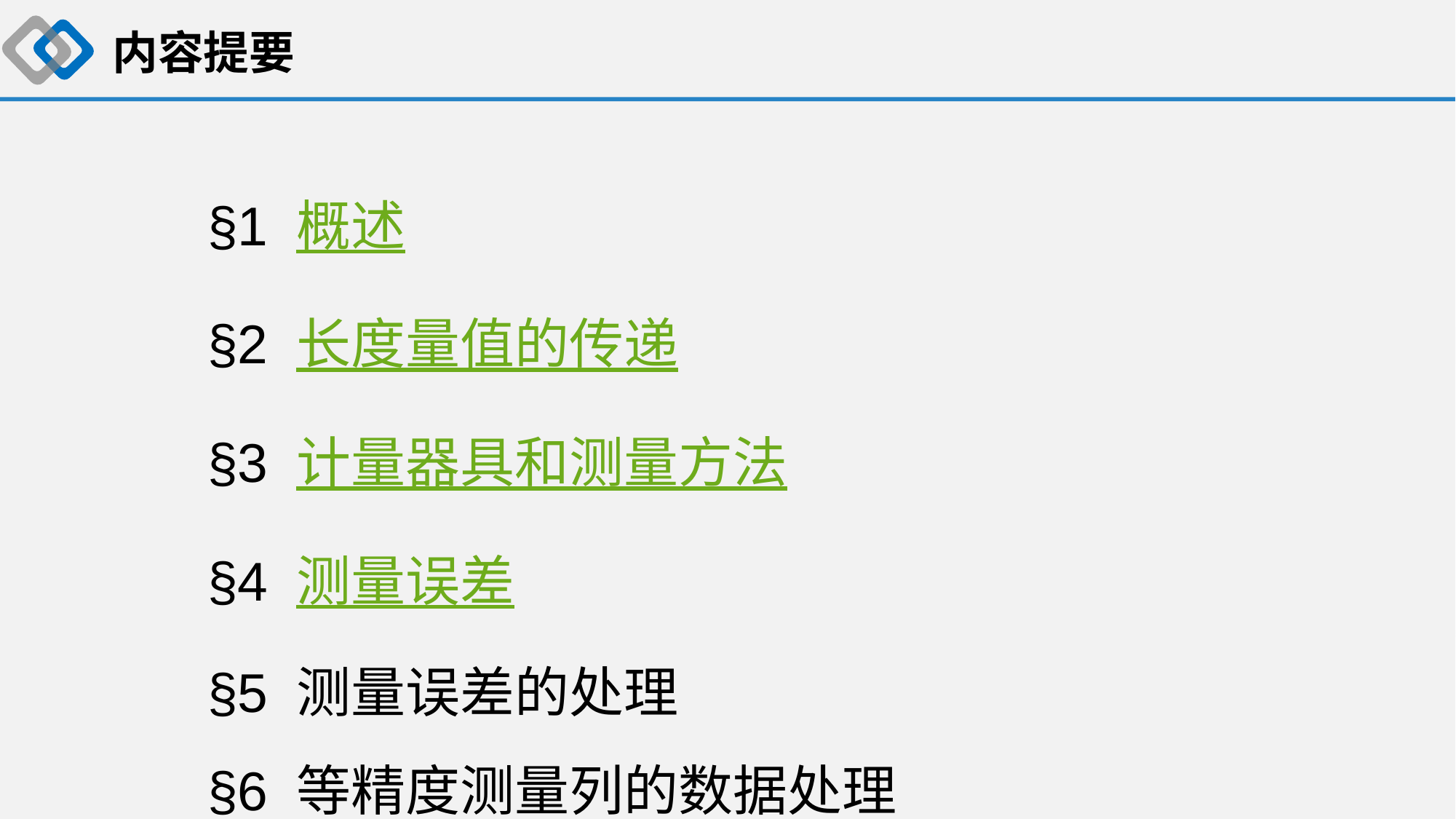

内容提要
§1 概述
§2 长度量值的传递
§3 计量器具和测量方法
§4 测量误差
§5 测量误差的处理
§6 等精度测量列的数据处理